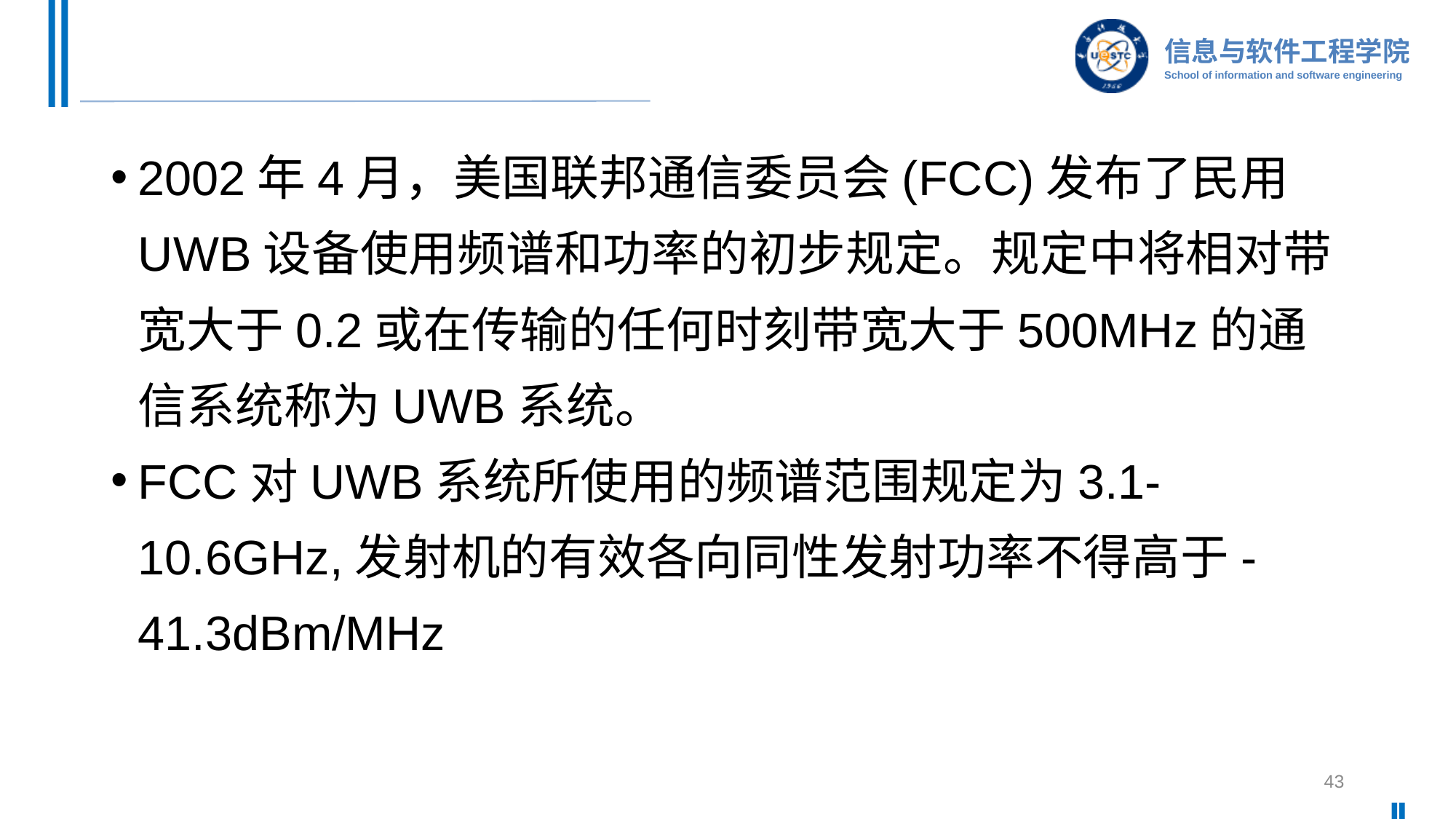

#
2002年4月，美国联邦通信委员会(FCC)发布了民用UWB设备使用频谱和功率的初步规定。规定中将相对带宽大于0.2或在传输的任何时刻带宽大于500MHz的通信系统称为UWB系统。
FCC对UWB系统所使用的频谱范围规定为3.1-10.6GHz,发射机的有效各向同性发射功率不得高于-41.3dBm/MHz
43